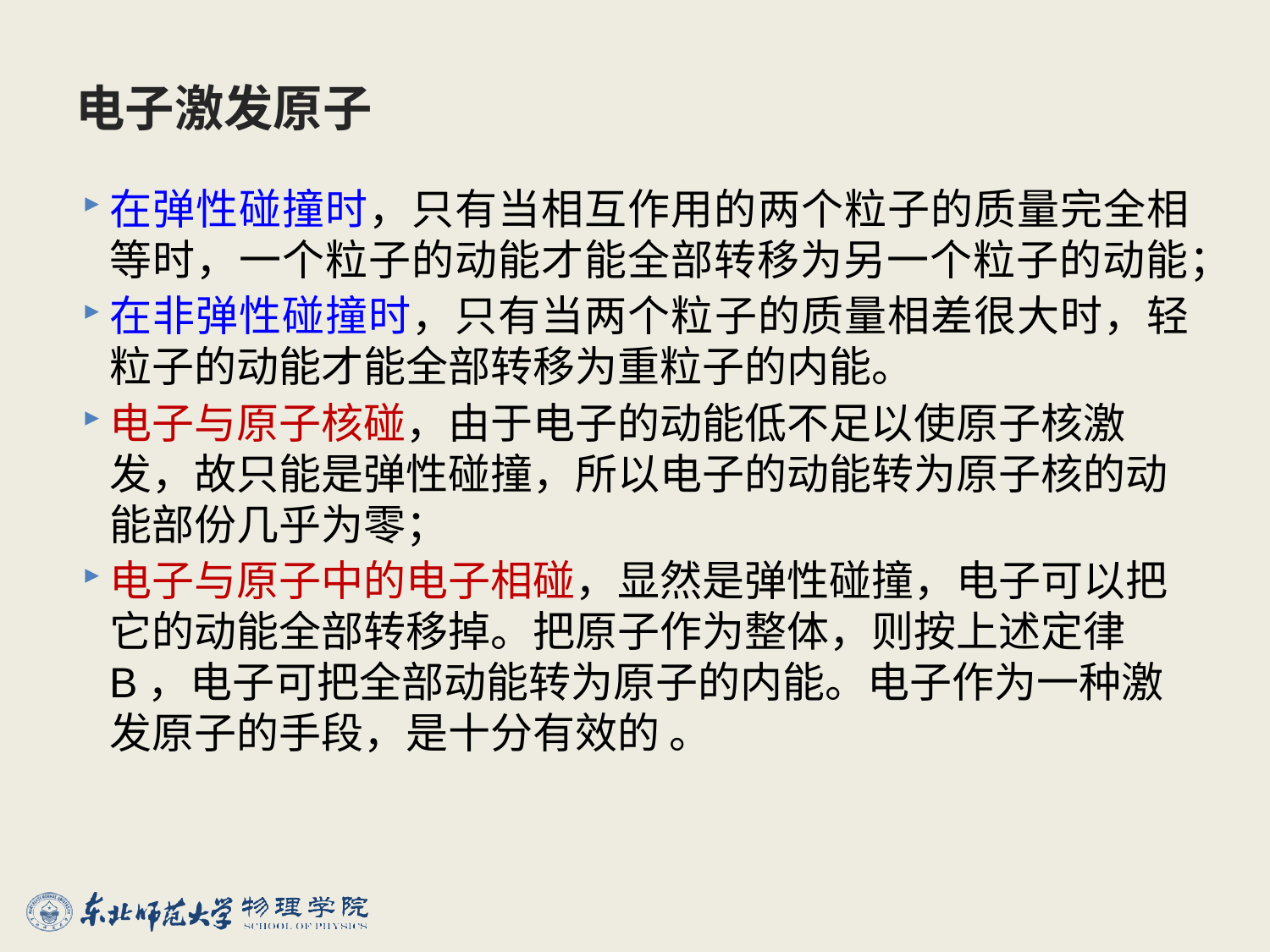

# 电子激发原子
在弹性碰撞时，只有当相互作用的两个粒子的质量完全相等时，一个粒子的动能才能全部转移为另一个粒子的动能；
在非弹性碰撞时，只有当两个粒子的质量相差很大时，轻粒子的动能才能全部转移为重粒子的内能。
电子与原子核碰，由于电子的动能低不足以使原子核激发，故只能是弹性碰撞，所以电子的动能转为原子核的动能部份几乎为零；
电子与原子中的电子相碰，显然是弹性碰撞，电子可以把它的动能全部转移掉。把原子作为整体，则按上述定律B，电子可把全部动能转为原子的内能。电子作为一种激发原子的手段，是十分有效的 。